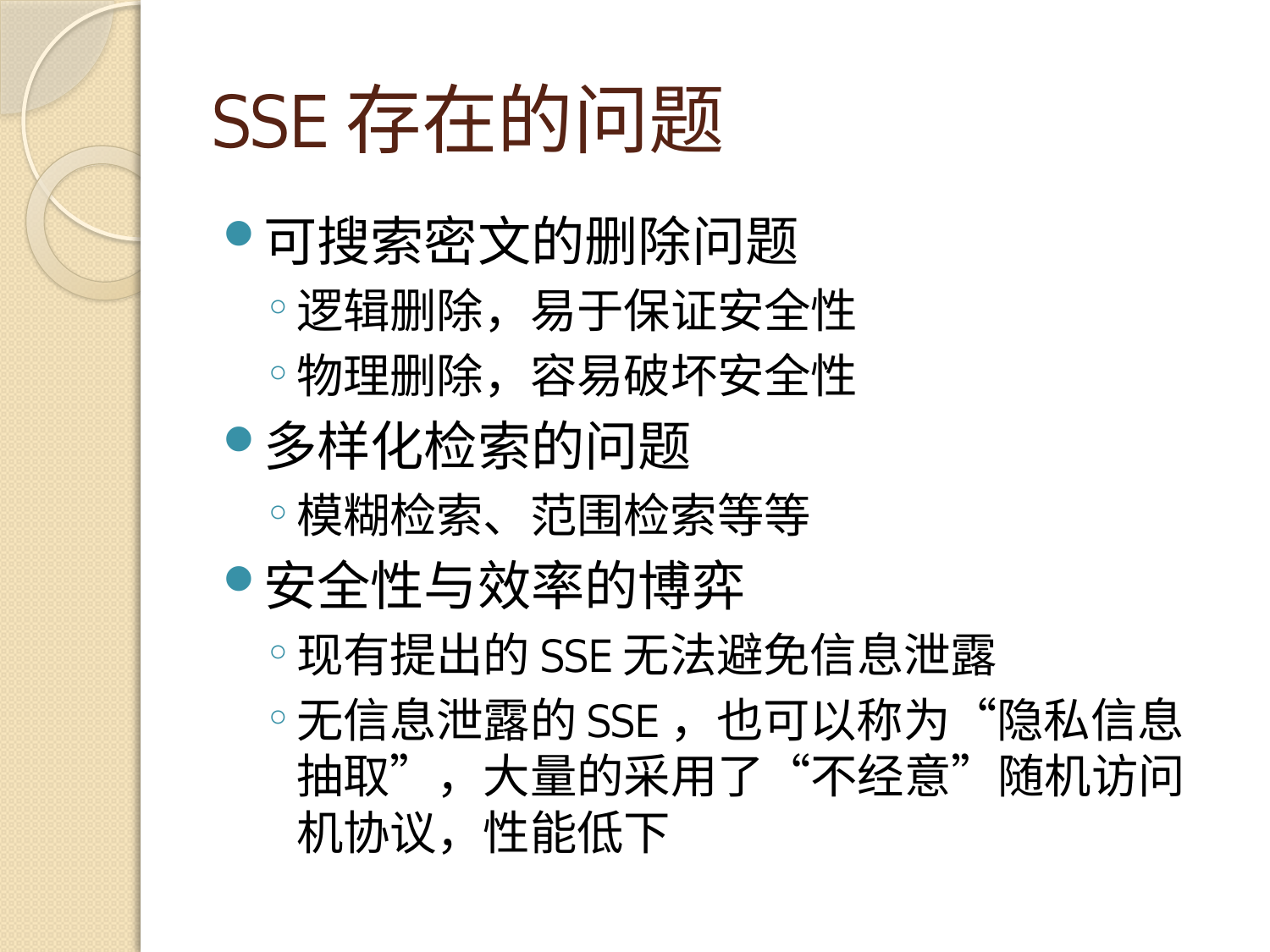

# SSE存在的问题
可搜索密文的删除问题
逻辑删除，易于保证安全性
物理删除，容易破坏安全性
多样化检索的问题
模糊检索、范围检索等等
安全性与效率的博弈
现有提出的SSE无法避免信息泄露
无信息泄露的SSE，也可以称为“隐私信息抽取”，大量的采用了“不经意”随机访问机协议，性能低下